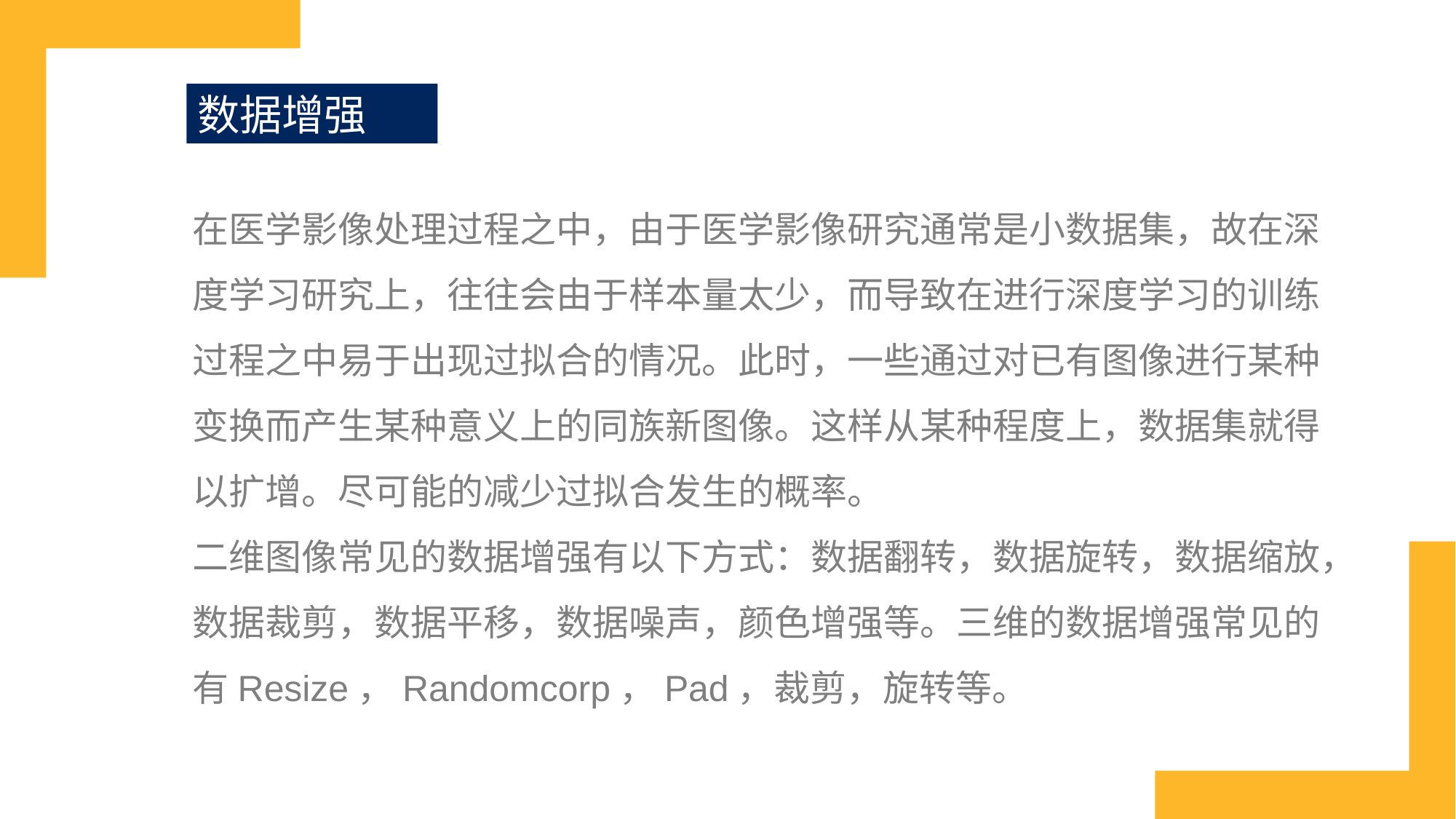

数据增强
在医学影像处理过程之中，由于医学影像研究通常是小数据集，故在深度学习研究上，往往会由于样本量太少，而导致在进行深度学习的训练过程之中易于出现过拟合的情况。此时，一些通过对已有图像进行某种变换而产生某种意义上的同族新图像。这样从某种程度上，数据集就得以扩增。尽可能的减少过拟合发生的概率。
二维图像常见的数据增强有以下方式：数据翻转，数据旋转，数据缩放，数据裁剪，数据平移，数据噪声，颜色增强等。三维的数据增强常见的有Resize，Randomcorp，Pad，裁剪，旋转等。